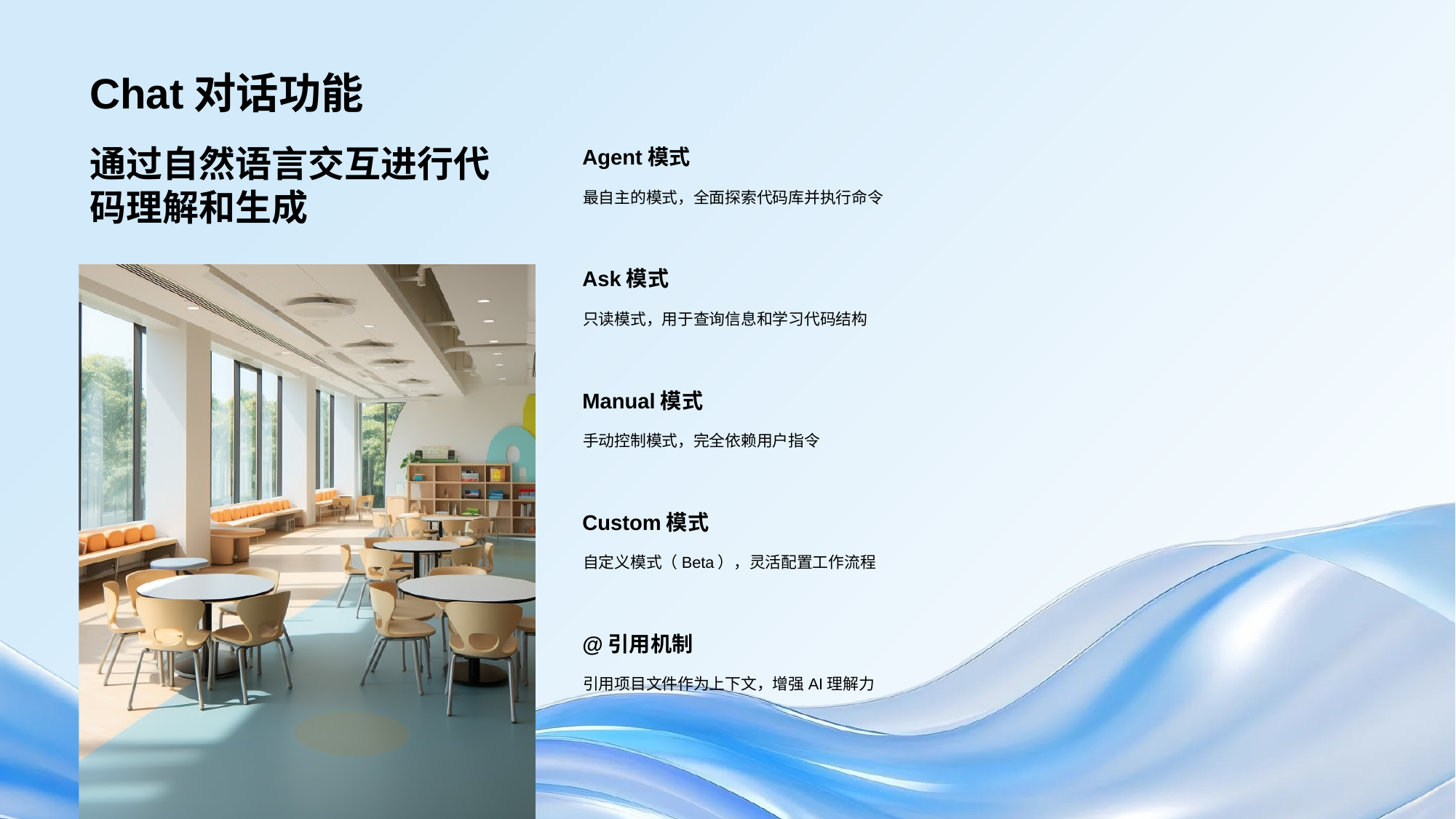

# Chat对话功能
通过自然语言交互进行代码理解和生成
Agent模式
最自主的模式，全面探索代码库并执行命令
Ask模式
只读模式，用于查询信息和学习代码结构

Manual模式
手动控制模式，完全依赖用户指令
Custom模式
自定义模式（Beta），灵活配置工作流程
@引用机制
引用项目文件作为上下文，增强AI理解力